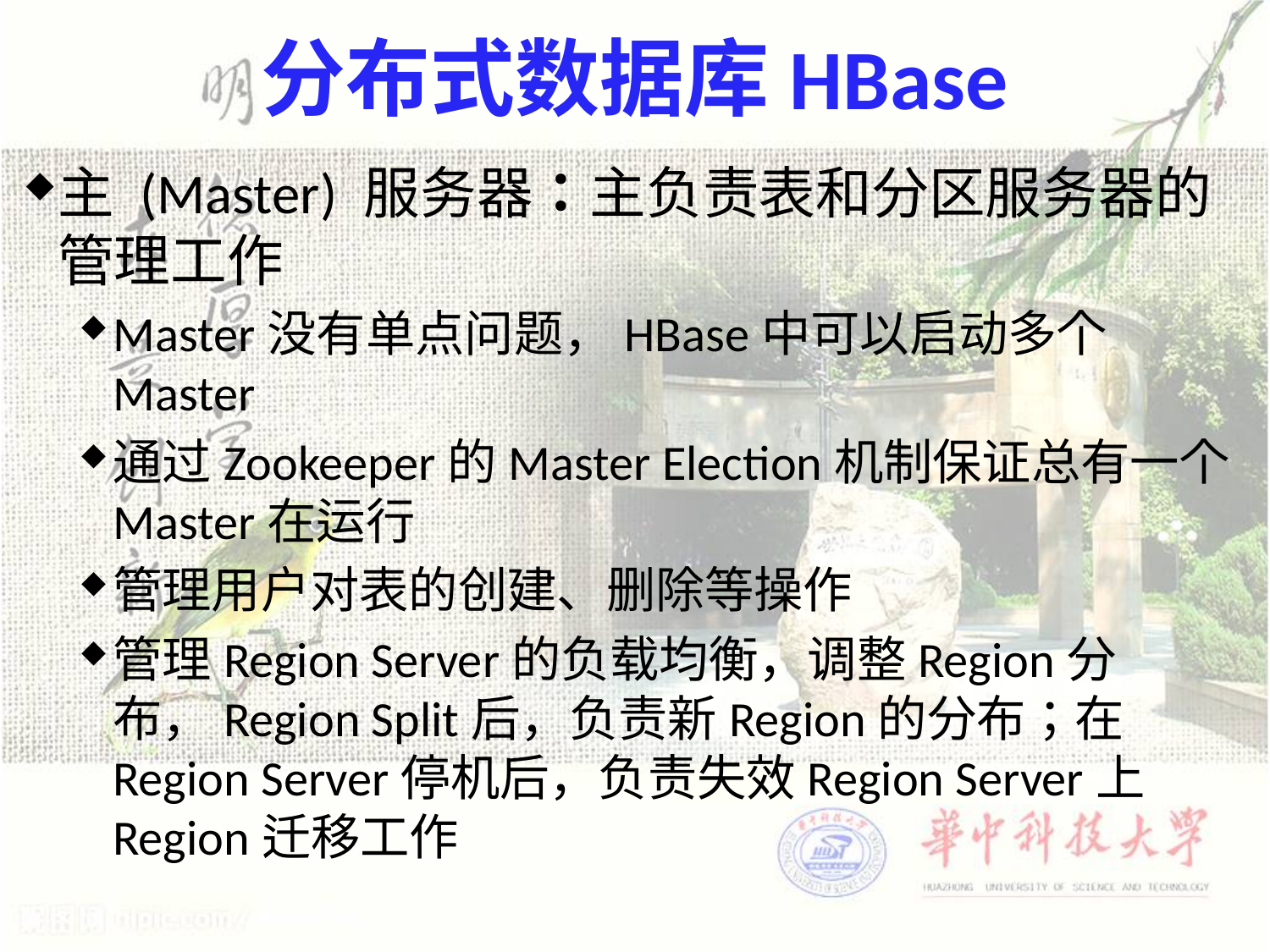

# 分布式数据库HBase
主 (Master) 服务器：主负责表和分区服务器的管理工作
Master没有单点问题，HBase中可以启动多个Master
通过Zookeeper的Master Election机制保证总有一个Master在运行
管理用户对表的创建、删除等操作
管理Region Server的负载均衡，调整Region分布，Region Split后，负责新Region的分布；在Region Server停机后，负责失效Region Server上Region迁移工作